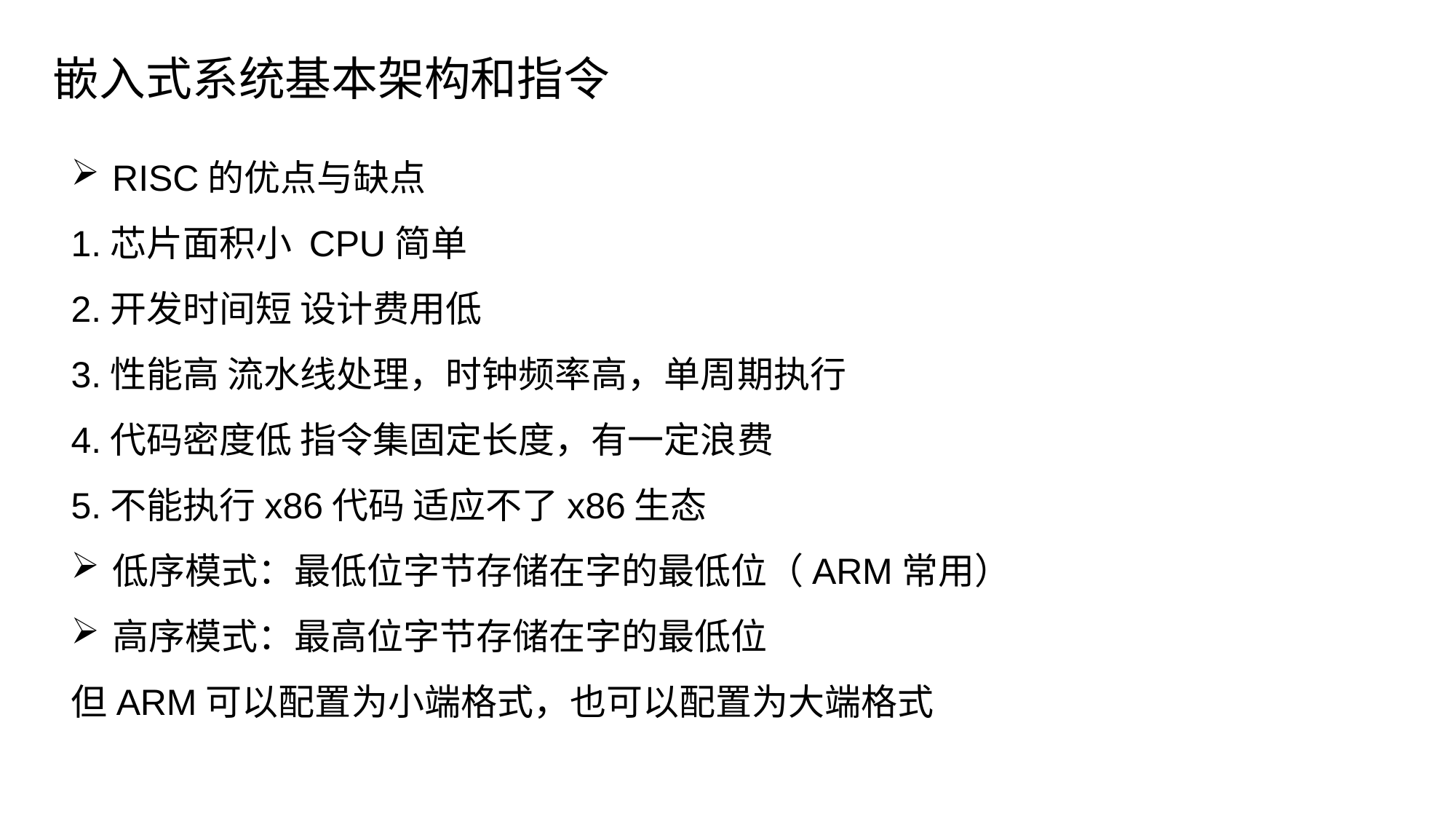

# 嵌入式系统基本架构和指令
RISC的优点与缺点
1.芯片面积小 CPU简单
2.开发时间短 设计费用低
3.性能高 流水线处理，时钟频率高，单周期执行
4.代码密度低 指令集固定长度，有一定浪费
5.不能执行x86代码 适应不了x86生态
低序模式：最低位字节存储在字的最低位（ARM常用）
高序模式：最高位字节存储在字的最低位
但ARM可以配置为小端格式，也可以配置为大端格式

4